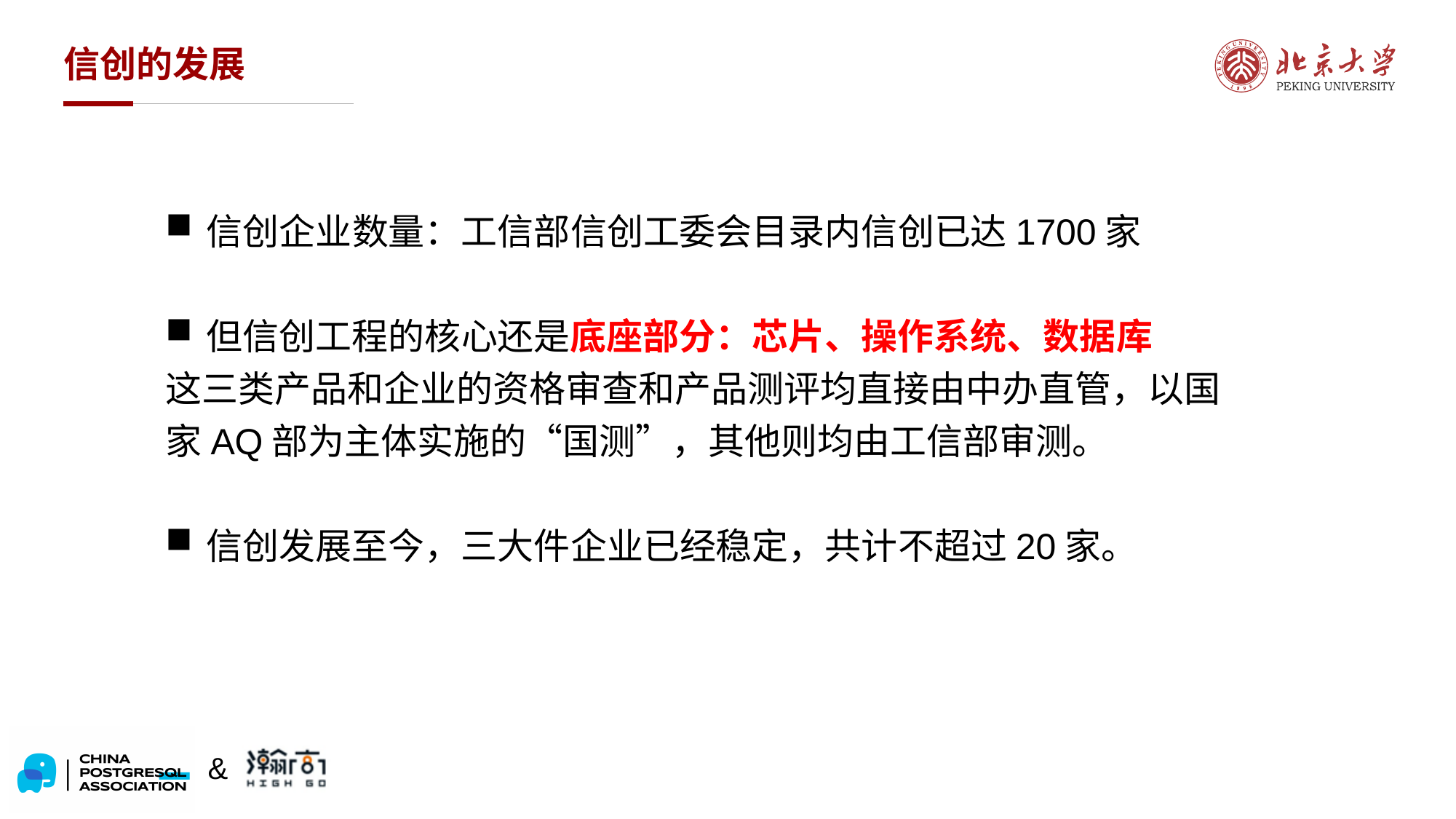

# 信创的发展
信创企业数量：工信部信创工委会目录内信创已达1700家

但信创工程的核心还是底座部分：芯片、操作系统、数据库
这三类产品和企业的资格审查和产品测评均直接由中办直管，以国家AQ部为主体实施的“国测”，其他则均由工信部审测。

信创发展至今，三大件企业已经稳定，共计不超过20家。